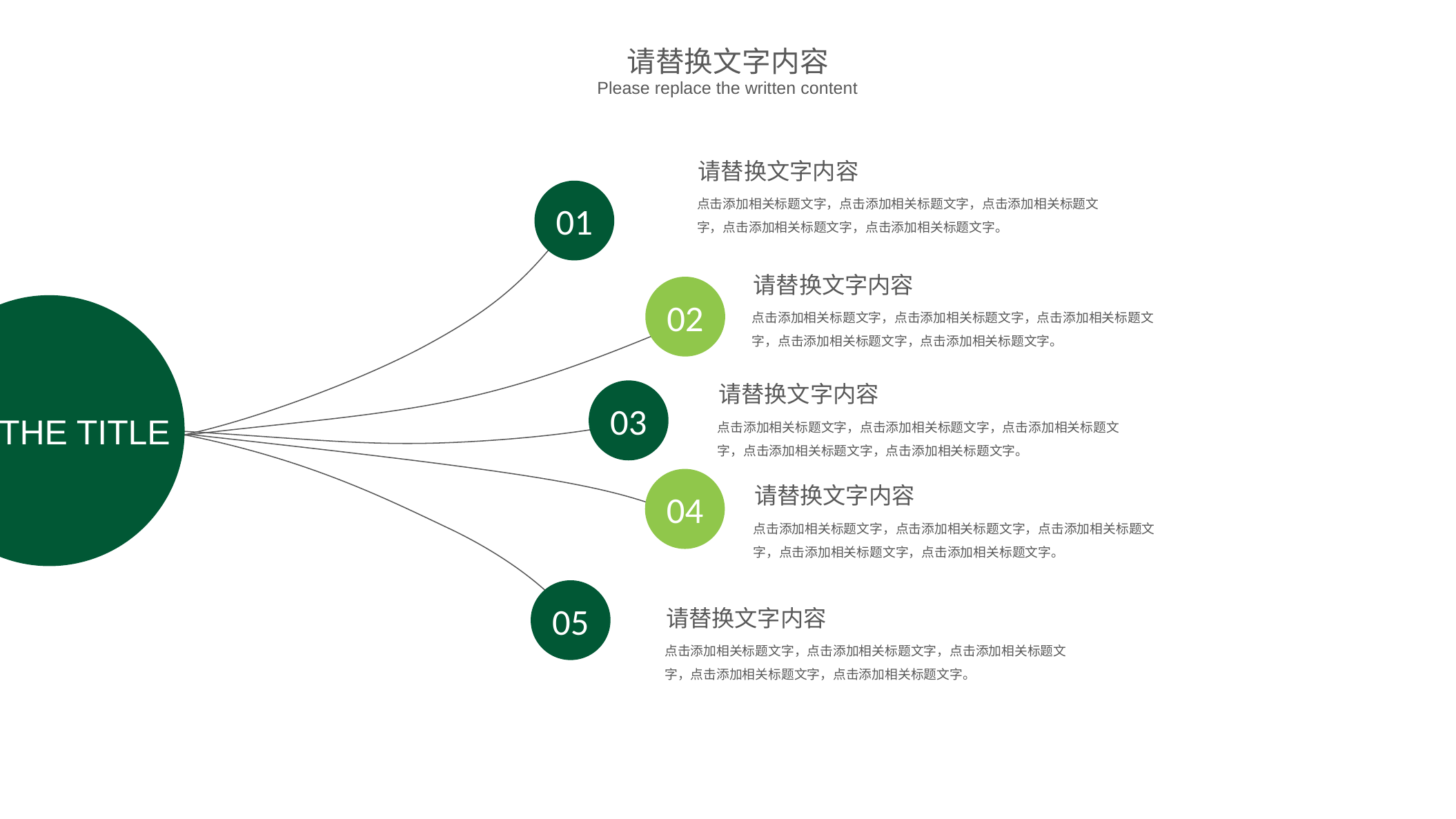

请替换文字内容
Please replace the written content
请替换文字内容
01
点击添加相关标题文字，点击添加相关标题文字，点击添加相关标题文字，点击添加相关标题文字，点击添加相关标题文字。

请替换文字内容
02
THE TITLE
点击添加相关标题文字，点击添加相关标题文字，点击添加相关标题文字，点击添加相关标题文字，点击添加相关标题文字。
请替换文字内容
03
点击添加相关标题文字，点击添加相关标题文字，点击添加相关标题文字，点击添加相关标题文字，点击添加相关标题文字。
04
请替换文字内容
点击添加相关标题文字，点击添加相关标题文字，点击添加相关标题文字，点击添加相关标题文字，点击添加相关标题文字。
05
请替换文字内容
点击添加相关标题文字，点击添加相关标题文字，点击添加相关标题文字，点击添加相关标题文字，点击添加相关标题文字。